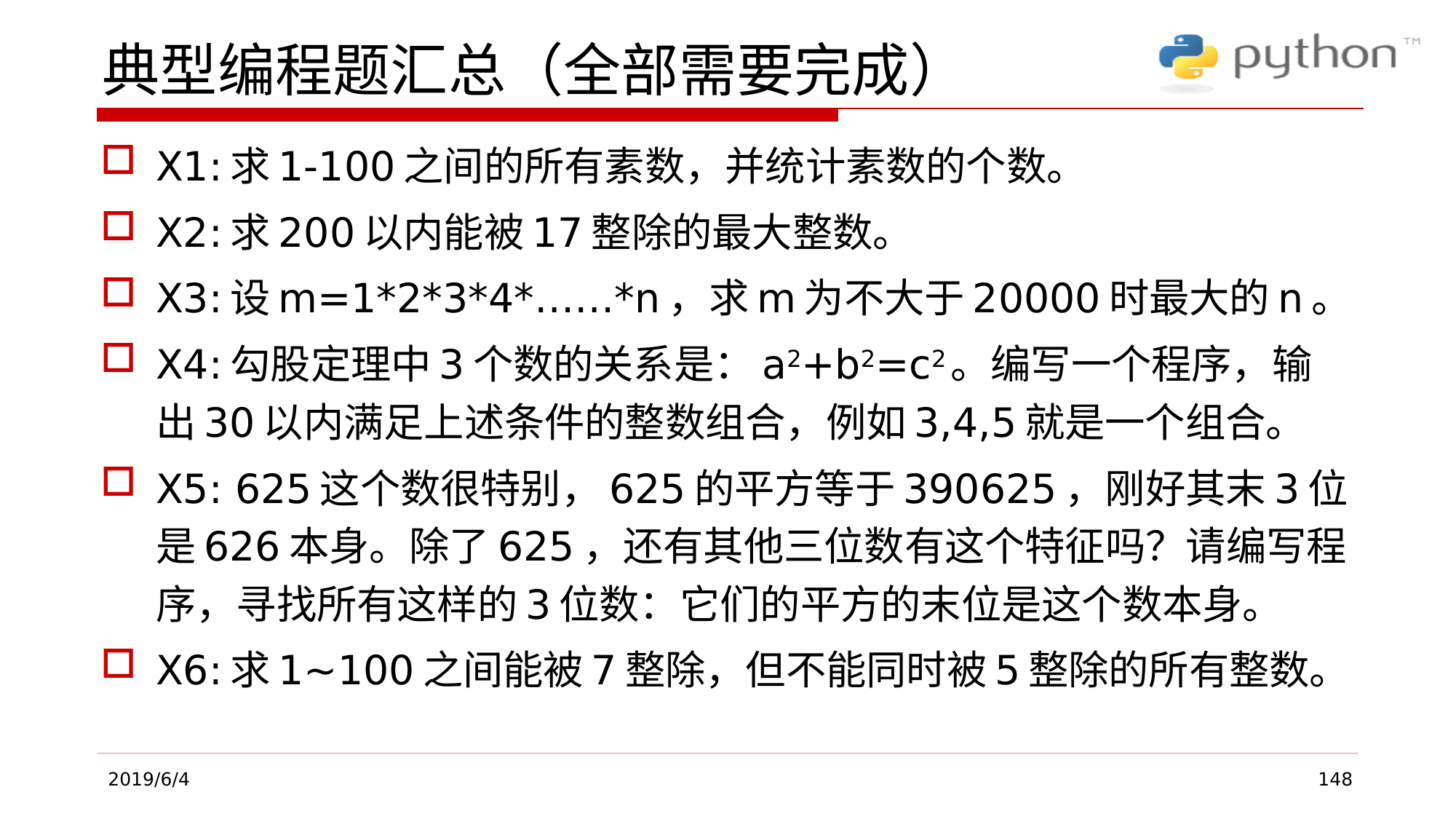

# 典型编程题汇总（全部需要完成）
X1:求1-100之间的所有素数，并统计素数的个数。
X2:求200以内能被17整除的最大整数。
X3:设m=1*2*3*4*……*n，求m为不大于20000时最大的n。
X4:勾股定理中3个数的关系是：a2+b2=c2。编写一个程序，输出30以内满足上述条件的整数组合，例如3,4,5就是一个组合。
X5: 625这个数很特别，625的平方等于390625，刚好其末3位是626本身。除了625，还有其他三位数有这个特征吗？请编写程序，寻找所有这样的3位数：它们的平方的末位是这个数本身。
X6:求1~100之间能被7整除，但不能同时被5整除的所有整数。
148
2019/6/4